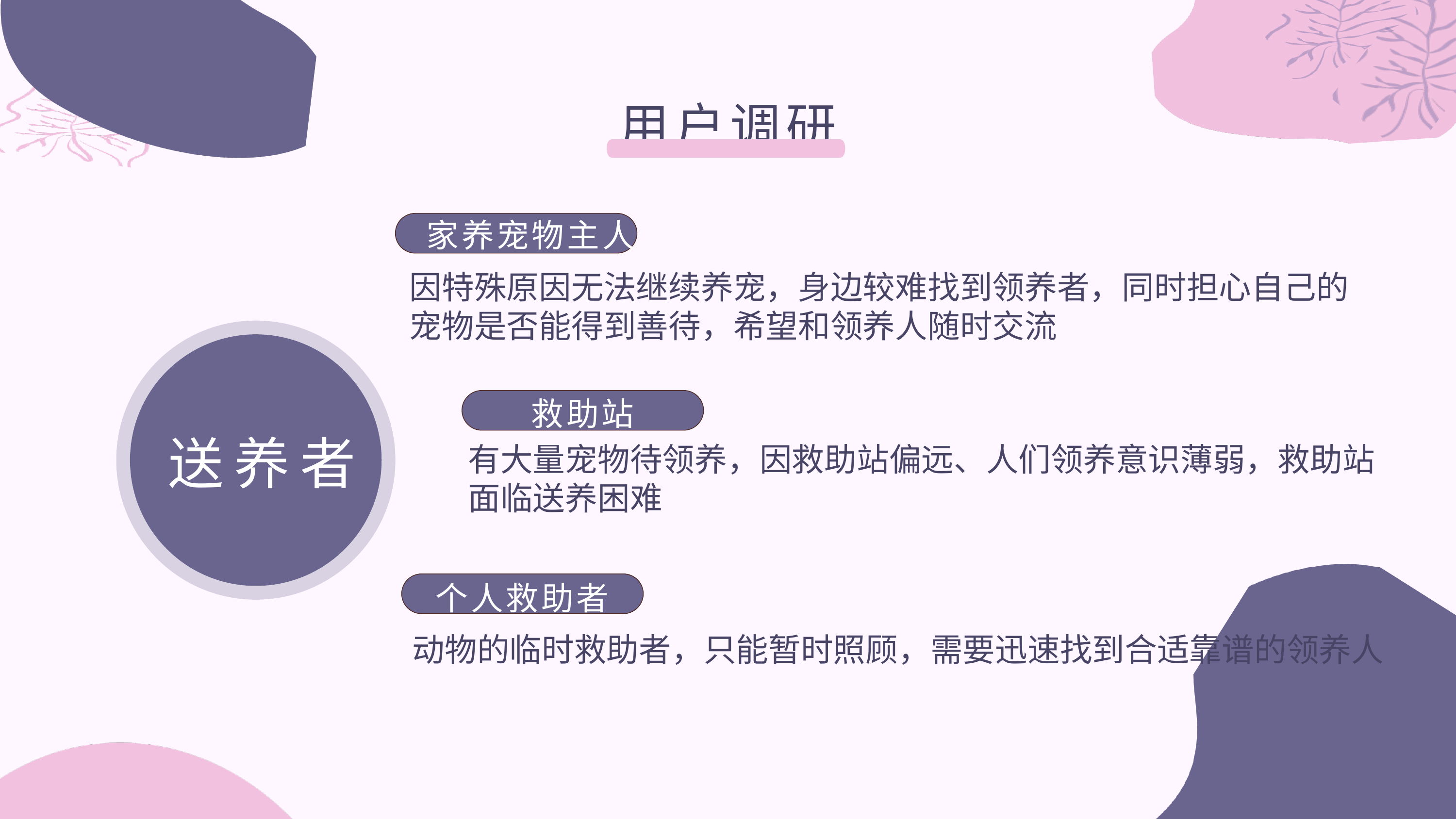

用户调研

家养宠物主人
因特殊原因无法继续养宠，身边较难找到领养者，同时担心自己的宠物是否能得到善待，希望和领养人随时交流

救助站
送养者
有大量宠物待领养，因救助站偏远、人们领养意识薄弱，救助站面临送养困难

个人救助者
动物的临时救助者，只能暂时照顾，需要迅速找到合适靠谱的领养人